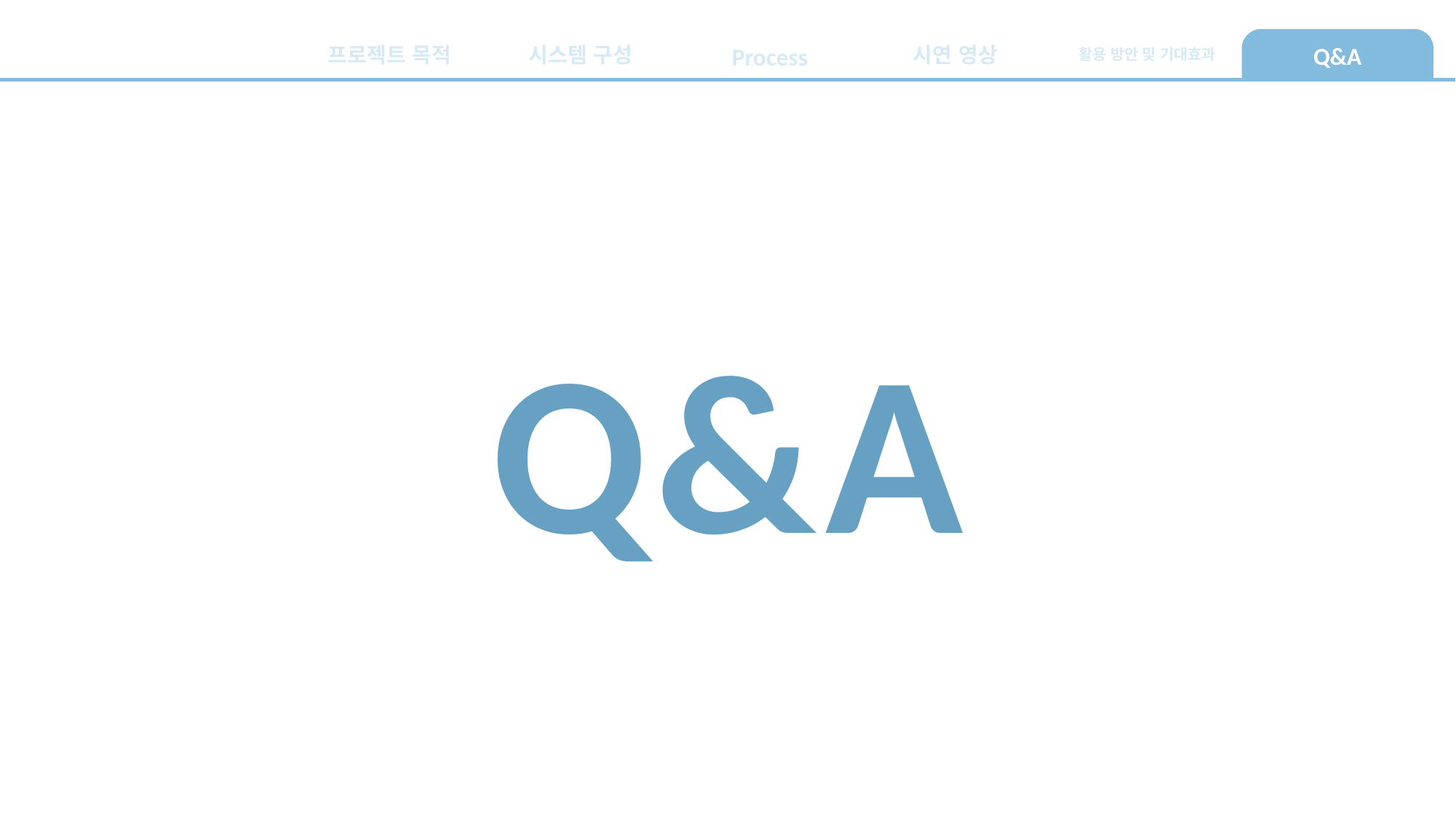

Q&A
프로젝트 목적
시스템 구성
Process
시연 영상
활용 방안 및 기대효과
Q&A